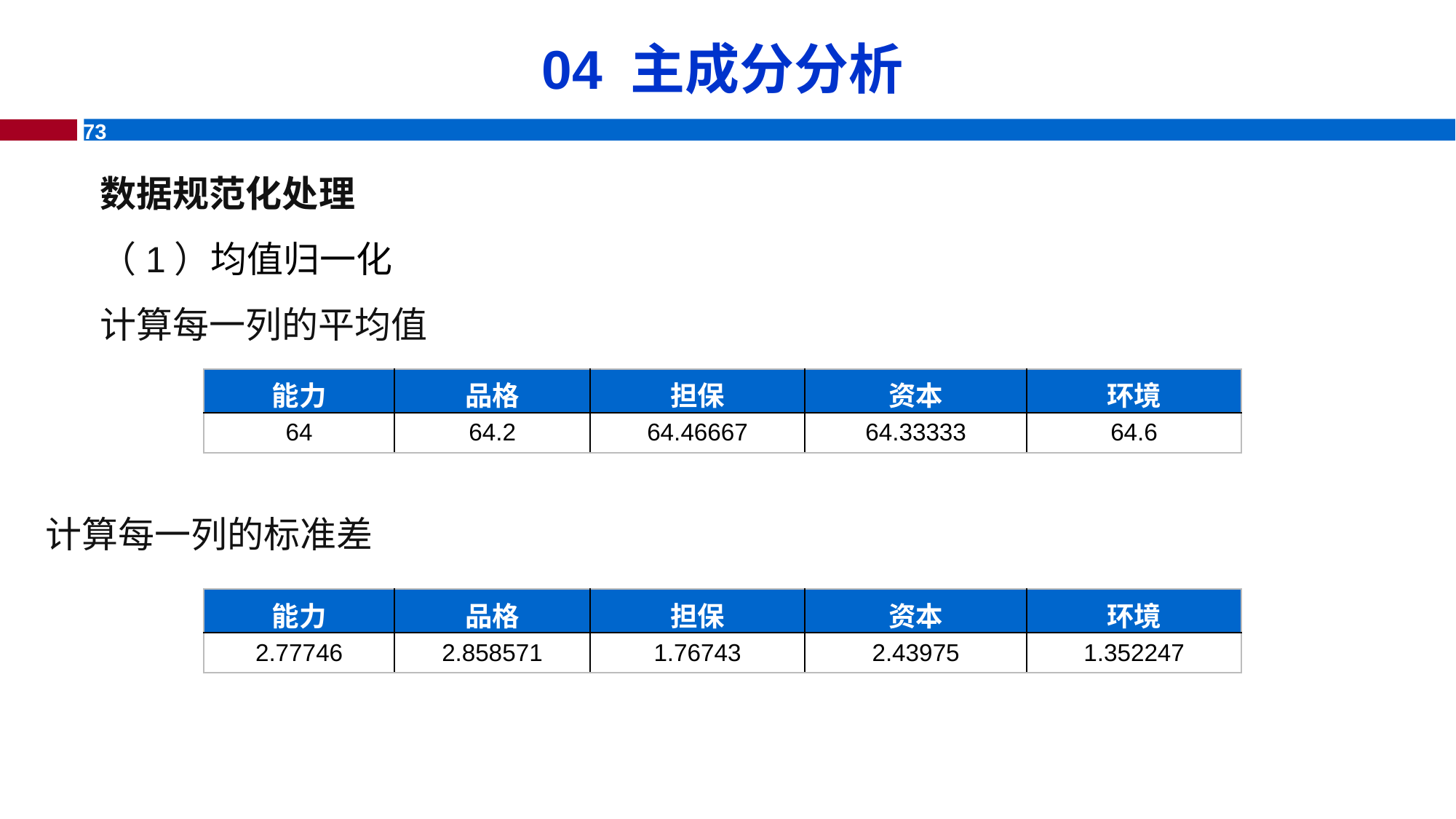

# 04 主成分分析
数据规范化处理
（1）均值归一化
计算每一列的平均值
| 能力 | 品格 | 担保 | 资本 | 环境 |
| --- | --- | --- | --- | --- |
| 64 | 64.2 | 64.46667 | 64.33333 | 64.6 |
计算每一列的标准差
| 能力 | 品格 | 担保 | 资本 | 环境 |
| --- | --- | --- | --- | --- |
| 2.77746 | 2.858571 | 1.76743 | 2.43975 | 1.352247 |